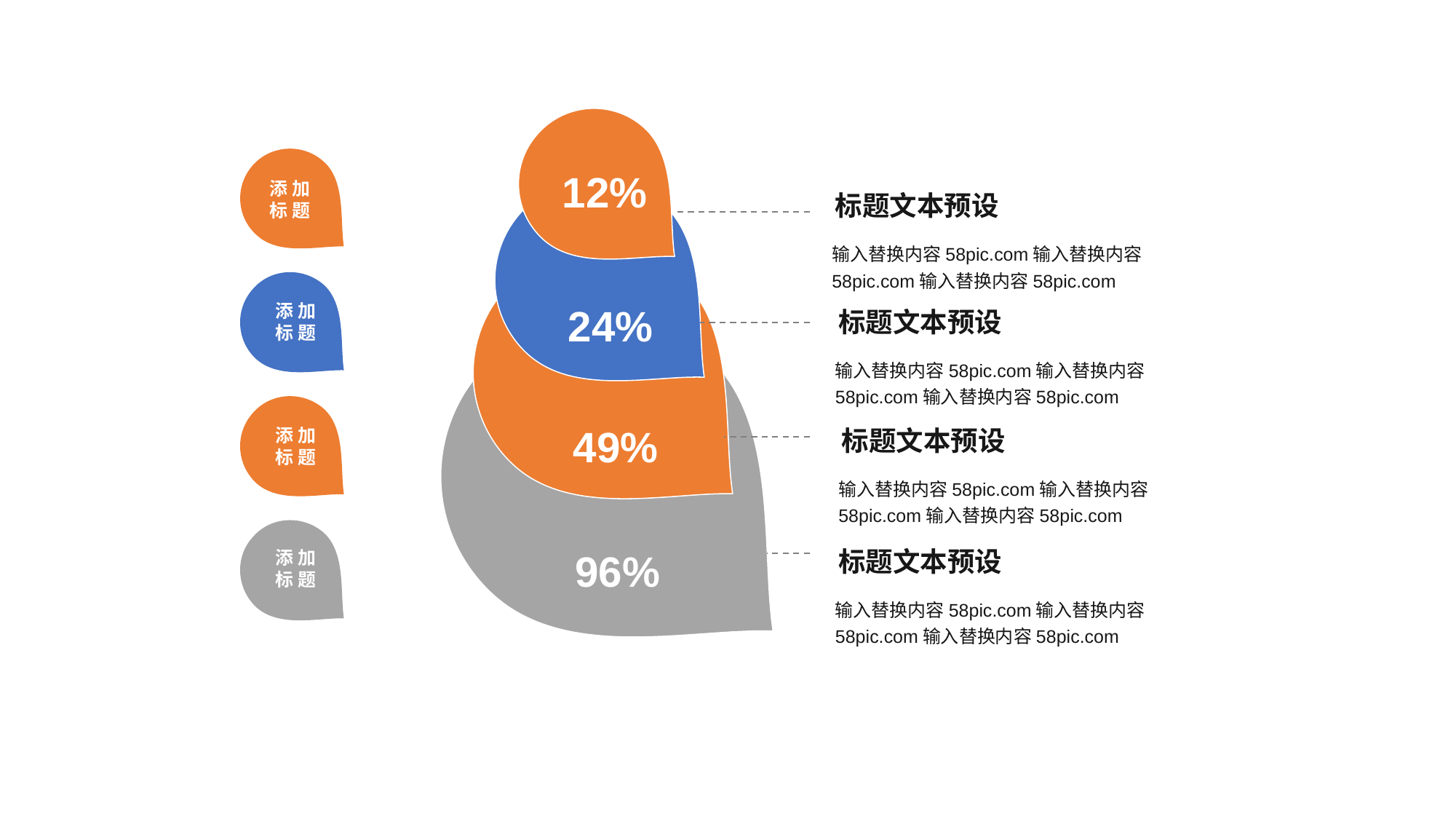

12%

添加
标题

24%
标题文本预设

49%
输入替换内容58pic.com输入替换内容58pic.com输入替换内容58pic.com

添加
标题

96%
标题文本预设

输入替换内容58pic.com输入替换内容58pic.com输入替换内容58pic.com

添加
标题
标题文本预设

输入替换内容58pic.com输入替换内容58pic.com输入替换内容58pic.com

添加
标题
标题文本预设

输入替换内容58pic.com输入替换内容58pic.com输入替换内容58pic.com